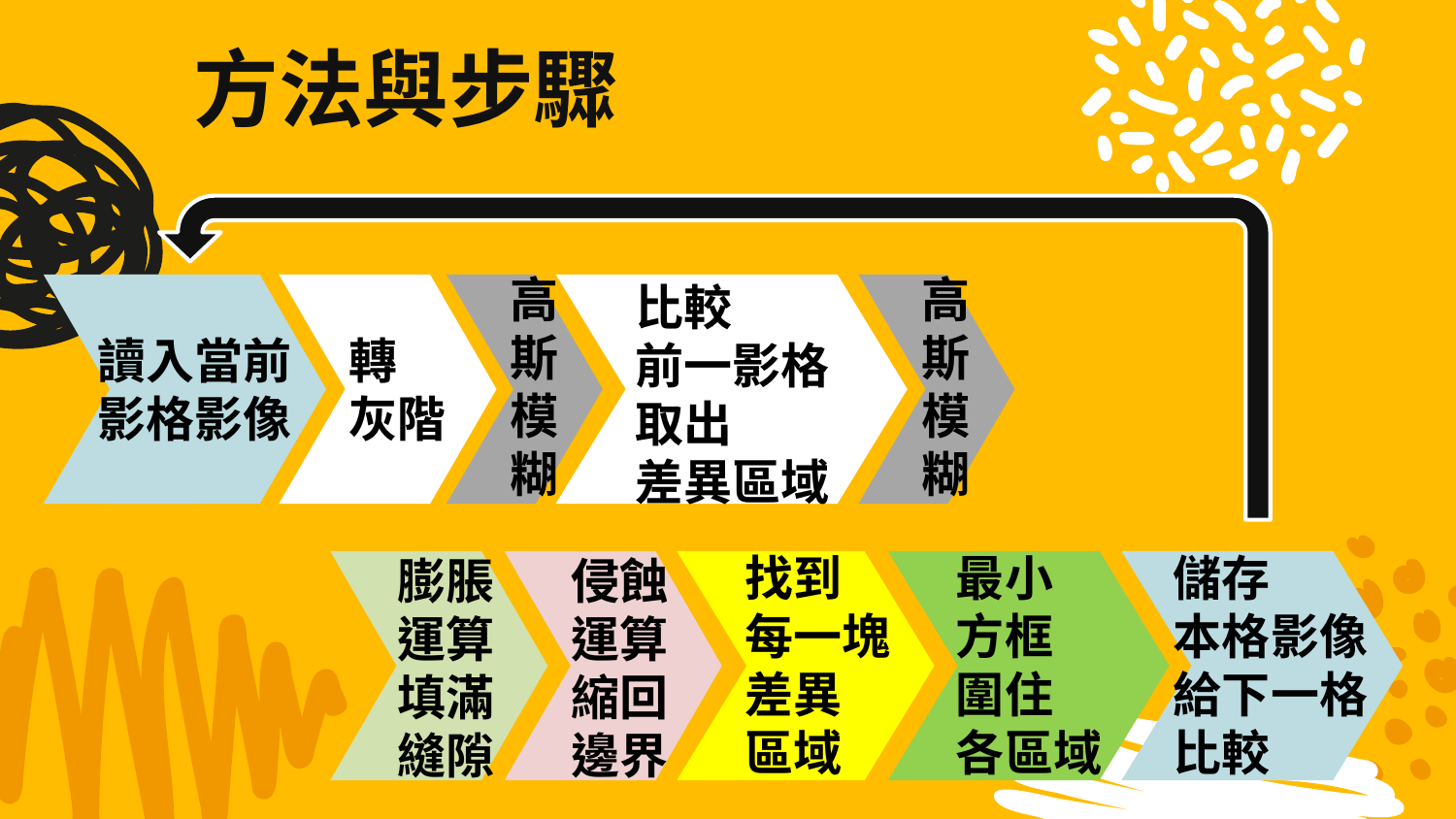

方法與步驟

高
斯
模
糊
高
斯
模
糊
比較
前一影格
取出
差異區域

轉
灰階
讀入當前
影格影像
儲存
本格影像
給下一格
比較
最小
方框
圍住
各區域
找到
每一塊
差異
區域
侵蝕運算
縮回
邊界
膨脹
運算
填滿
縫隙